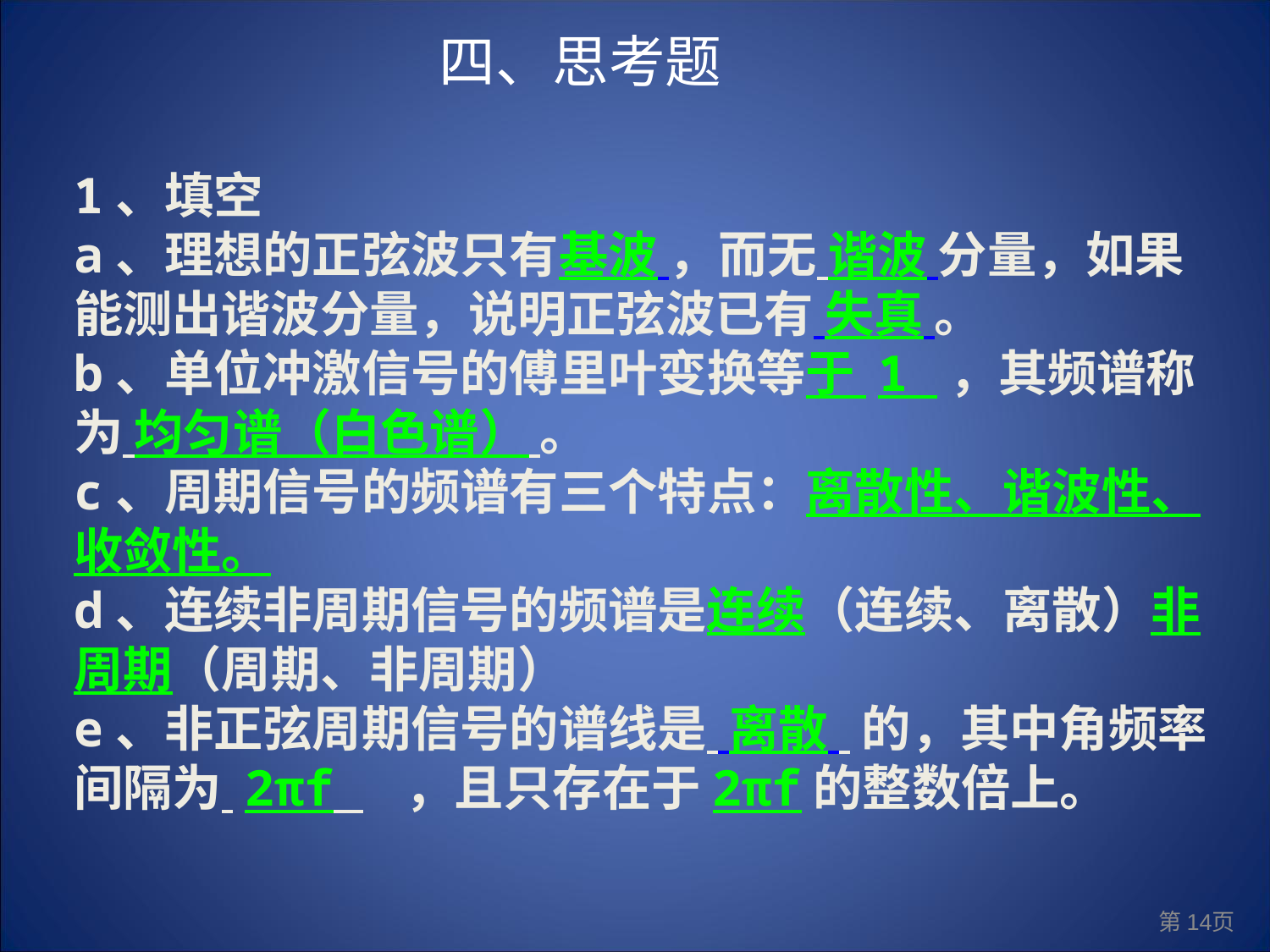

四、思考题

1、填空
a、理想的正弦波只有基波 ，而无 谐波 分量，如果能测出谐波分量，说明正弦波已有 失真 。
b、单位冲激信号的傅里叶变换等于 1 ，其频谱称为 均匀谱（白色谱） 。
c、周期信号的频谱有三个特点：离散性、谐波性、收敛性。
d、连续非周期信号的频谱是连续（连续、离散）非周期（周期、非周期）
e、非正弦周期信号的谱线是  离散   的，其中角频率间隔为 2πf  ，且只存在于2πf的整数倍上。